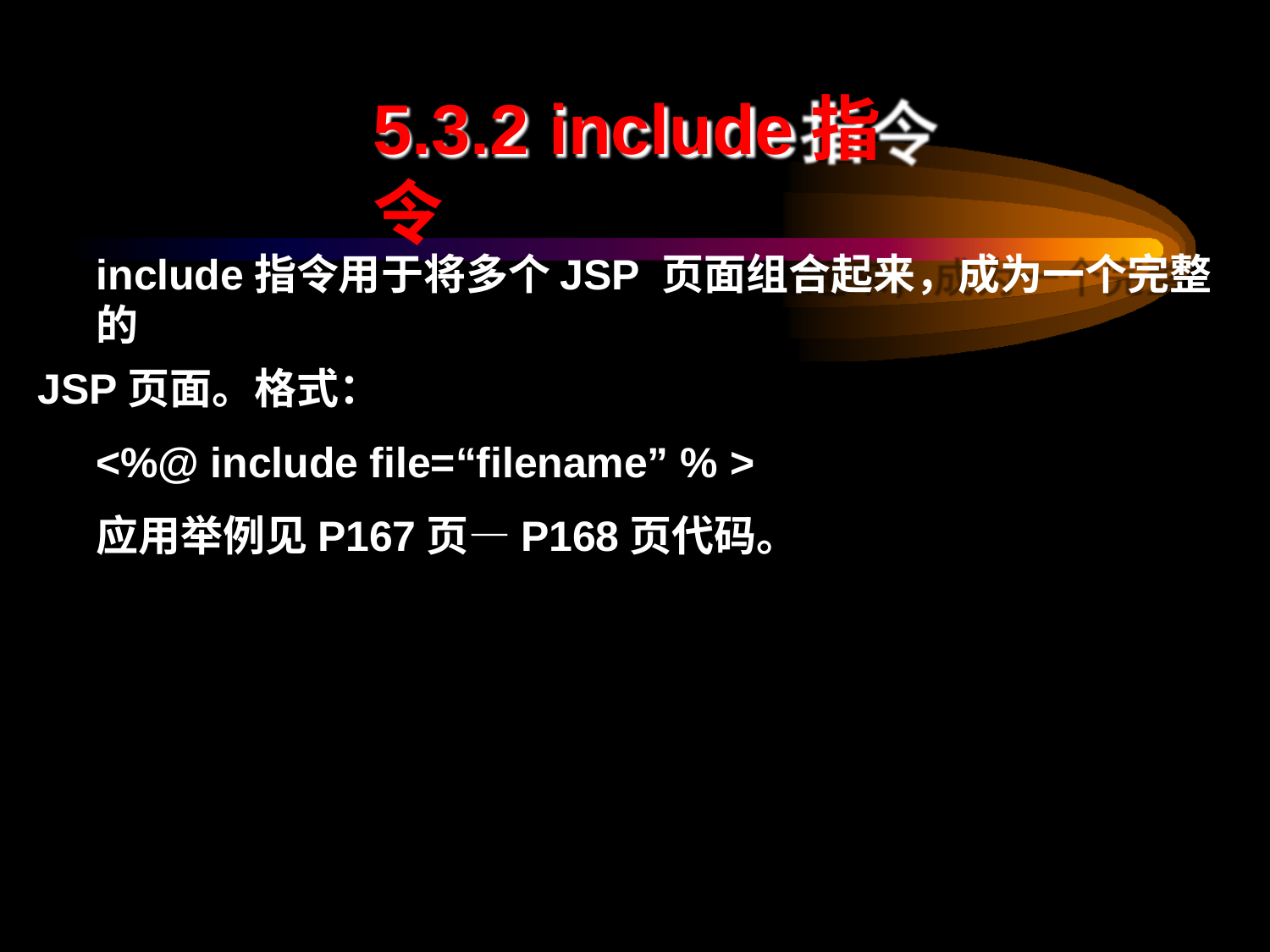

# 5.3.2 include指令

include指令用于将多个JSP 页面组合起来，成为一个完整的
JSP页面。格式：
<%@ include file=“filename” % >
应用举例见P167页—P168页代码。